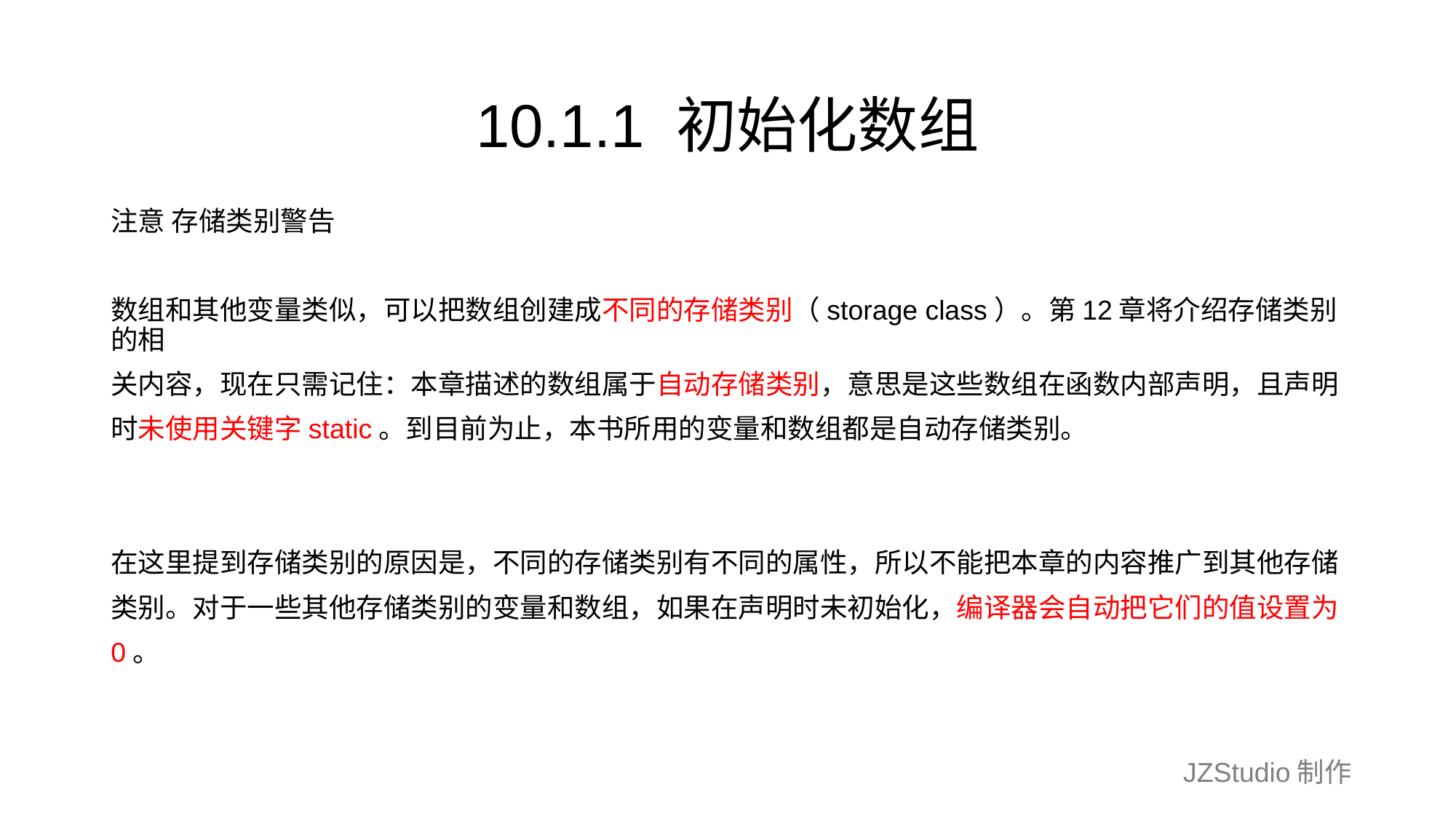

# 10.1.1 初始化数组
注意 存储类别警告

数组和其他变量类似，可以把数组创建成不同的存储类别（storage class）。第12章将介绍存储类别的相
关内容，现在只需记住：本章描述的数组属于自动存储类别，意思是这些数组在函数内部声明，且声明
时未使用关键字static。到目前为止，本书所用的变量和数组都是自动存储类别。

在这里提到存储类别的原因是，不同的存储类别有不同的属性，所以不能把本章的内容推广到其他存储
类别。对于一些其他存储类别的变量和数组，如果在声明时未初始化，编译器会自动把它们的值设置为
0。